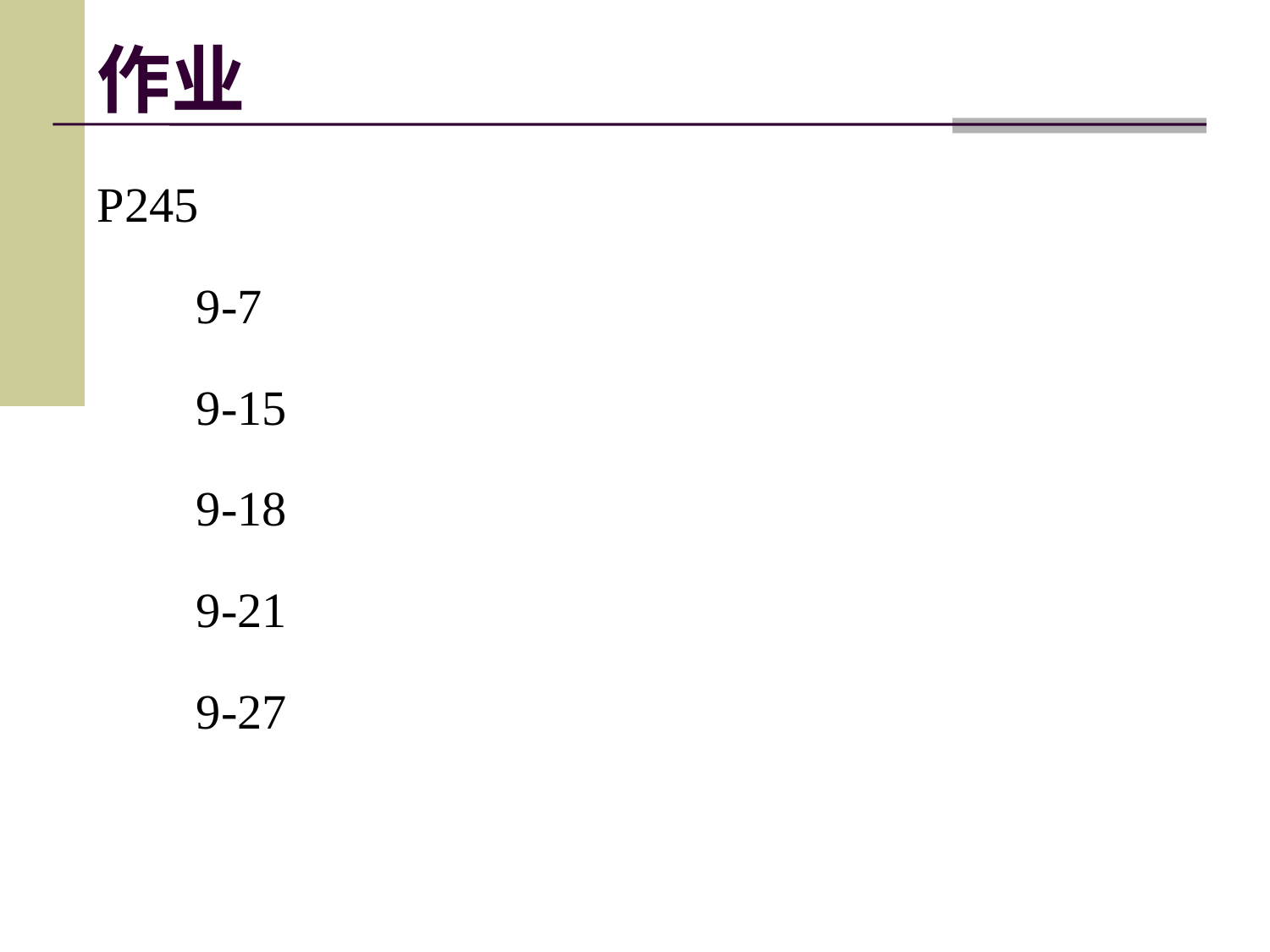

作业
P245
9-7
9-15
9-18
9-21
9-27